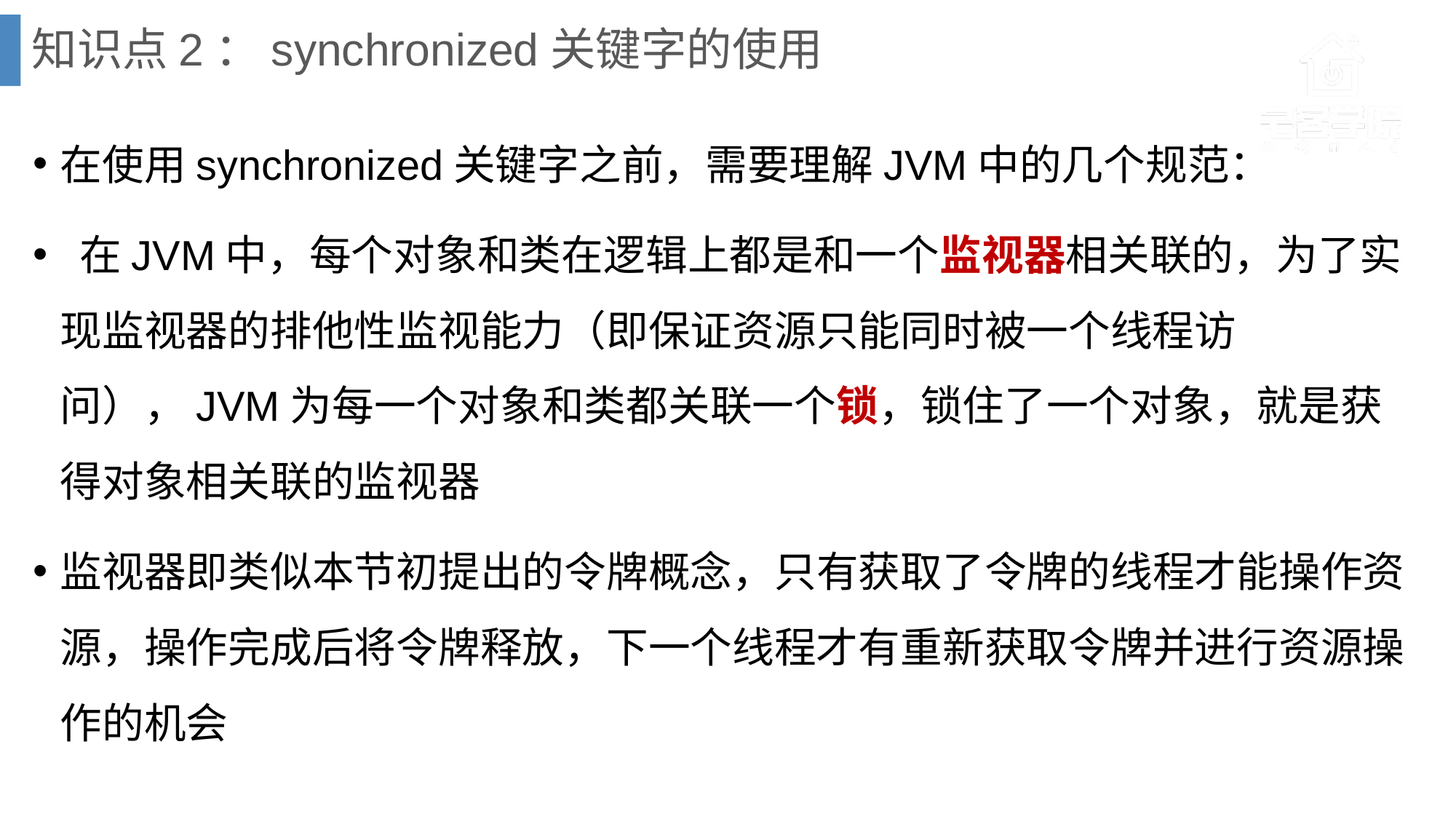

# 知识点2：synchronized关键字的使用
在使用synchronized关键字之前，需要理解JVM中的几个规范：
 在JVM中，每个对象和类在逻辑上都是和一个监视器相关联的，为了实现监视器的排他性监视能力（即保证资源只能同时被一个线程访问），JVM为每一个对象和类都关联一个锁，锁住了一个对象，就是获得对象相关联的监视器
监视器即类似本节初提出的令牌概念，只有获取了令牌的线程才能操作资源，操作完成后将令牌释放，下一个线程才有重新获取令牌并进行资源操作的机会